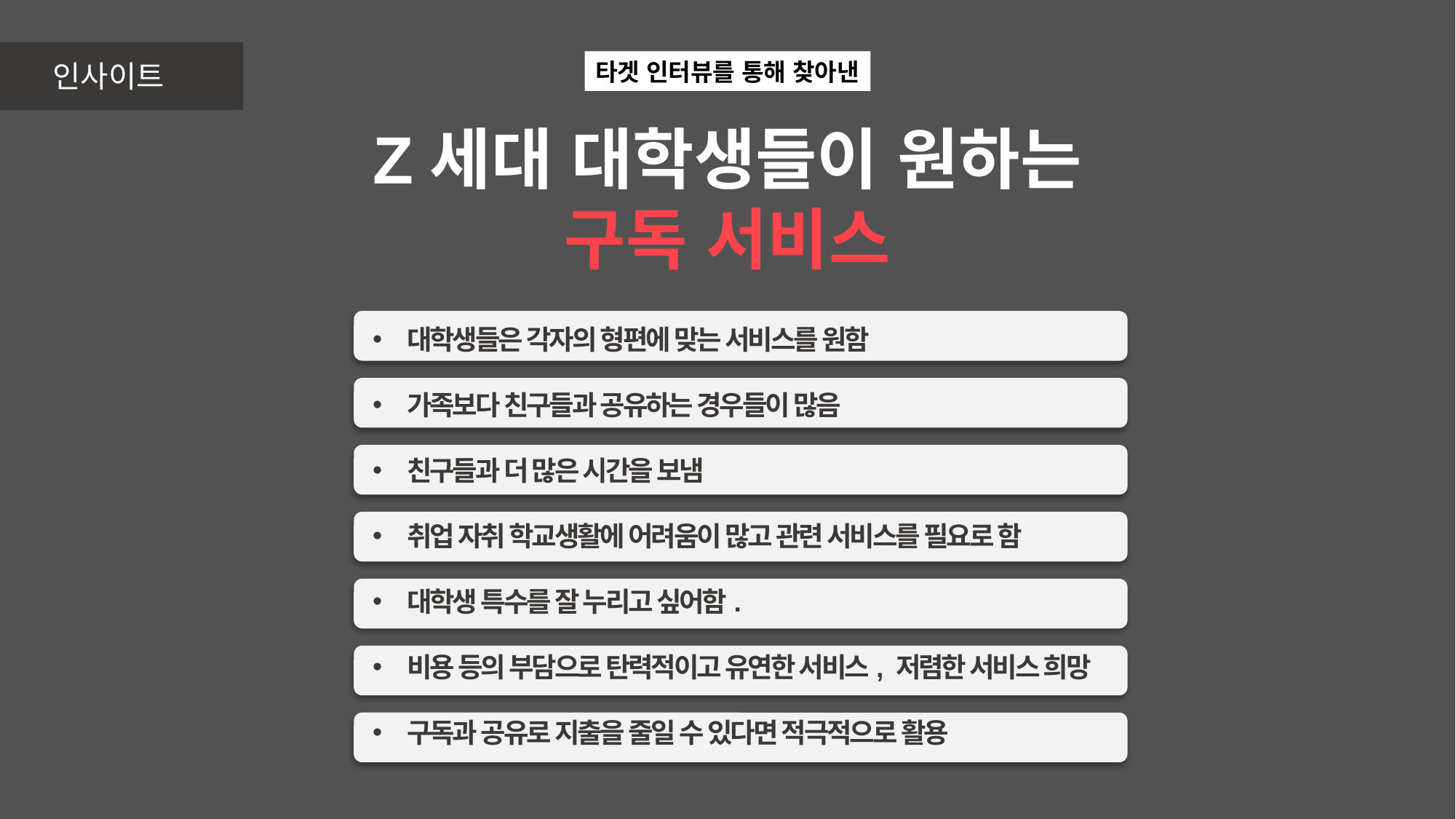

인사이트
타겟 인터뷰를 통해 찾아낸
Z세대 대학생들이 원하는
구독 서비스

대학생들은 각자의 형편에 맞는 서비스를 원함

가족보다 친구들과 공유하는 경우들이 많음

친구들과 더 많은 시간을 보냄

취업 자취 학교생활에 어려움이 많고 관련 서비스를 필요로 함

대학생 특수를 잘 누리고 싶어함.

비용 등의 부담으로 탄력적이고 유연한 서비스, 저렴한 서비스 희망

구독과 공유로 지출을 줄일 수 있다면 적극적으로 활용